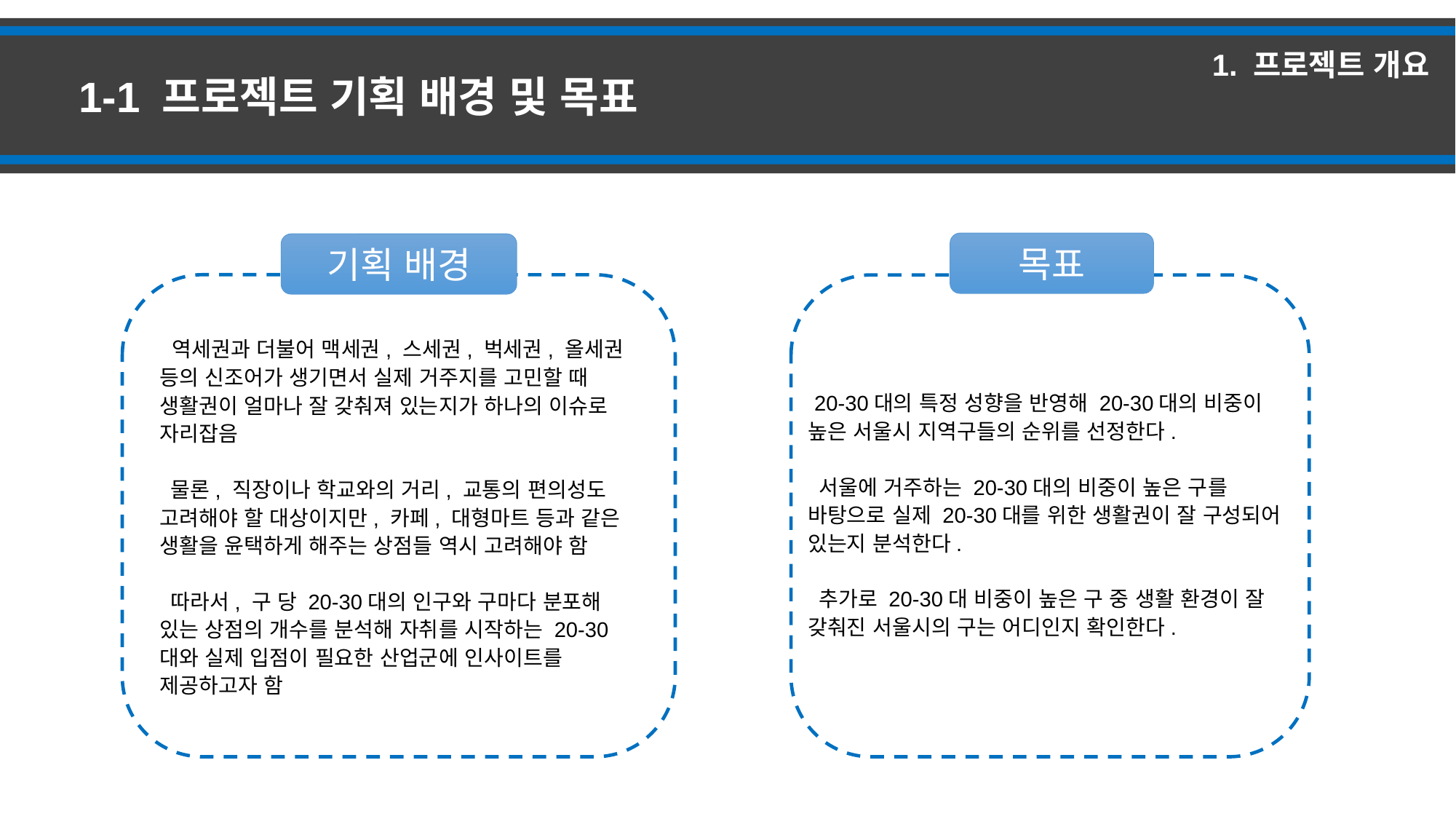

1. 프로젝트 개요
1-1 프로젝트 기획 배경 및 목표
목표

 20-30대의 특정 성향을 반영해 20-30대의 비중이 높은 서울시 지역구들의 순위를 선정한다.

 서울에 거주하는 20-30대의 비중이 높은 구를 바탕으로 실제 20-30대를 위한 생활권이 잘 구성되어 있는지 분석한다.

 추가로 20-30대 비중이 높은 구 중 생활 환경이 잘 갖춰진 서울시의 구는 어디인지 확인한다.
기획 배경

 역세권과 더불어 맥세권, 스세권, 벅세권, 올세권 등의 신조어가 생기면서 실제 거주지를 고민할 때 생활권이 얼마나 잘 갖춰져 있는지가 하나의 이슈로 자리잡음

 물론, 직장이나 학교와의 거리, 교통의 편의성도 고려해야 할 대상이지만, 카페, 대형마트 등과 같은 생활을 윤택하게 해주는 상점들 역시 고려해야 함

 따라서, 구 당 20-30대의 인구와 구마다 분포해 있는 상점의 개수를 분석해 자취를 시작하는 20-30대와 실제 입점이 필요한 산업군에 인사이트를 제공하고자 함